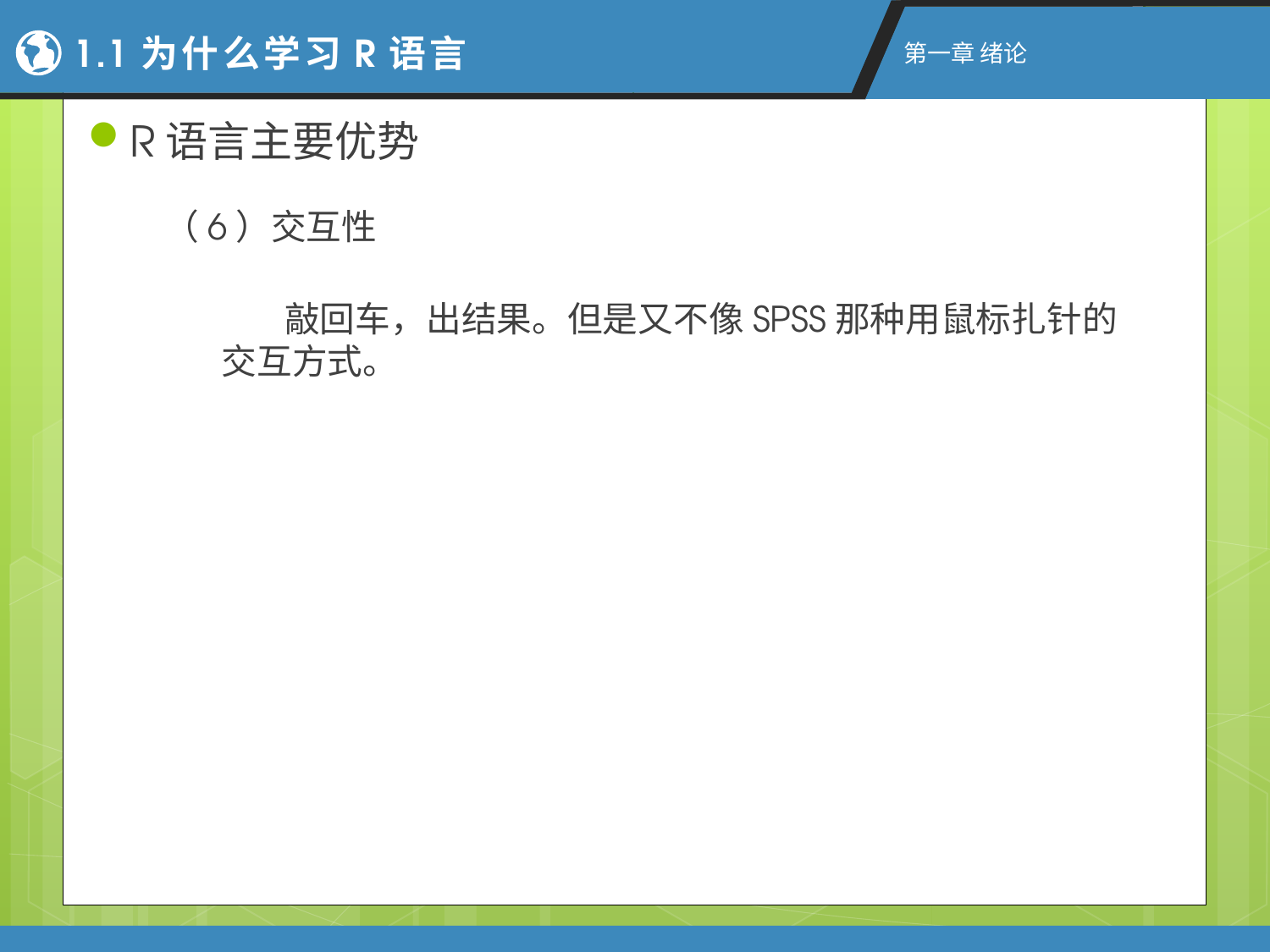

1.1为什么学习R语言

第一章 绪论
R语言主要优势
（6）交互性
       敲回车，出结果。但是又不像SPSS那种用鼠标扎针的交互方式。